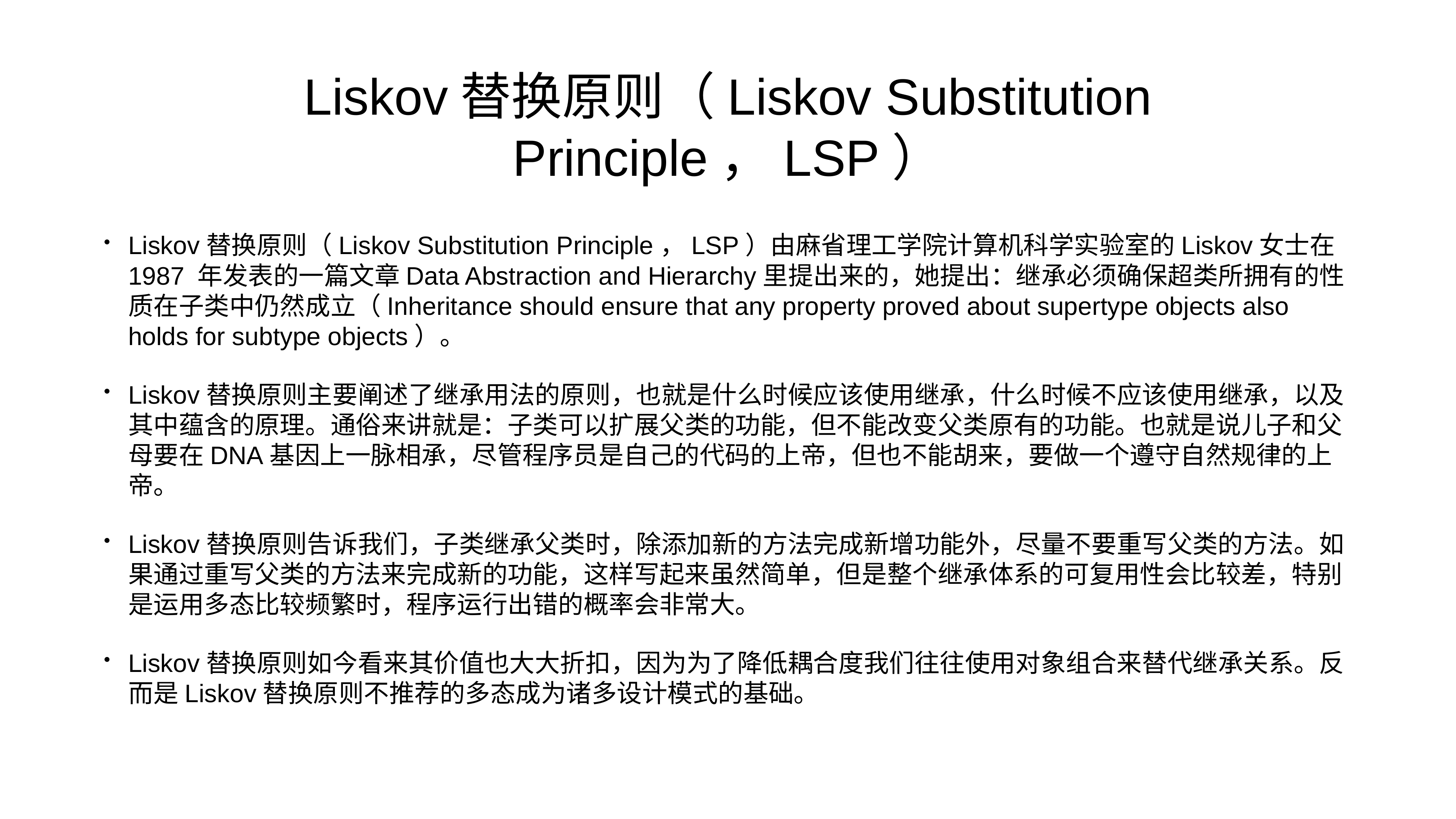

# Liskov替换原则（Liskov Substitution Principle，LSP）
Liskov替换原则（Liskov Substitution Principle，LSP）由麻省理工学院计算机科学实验室的Liskov女士在 1987 年发表的一篇文章Data Abstraction and Hierarchy里提出来的，她提出：继承必须确保超类所拥有的性质在子类中仍然成立（Inheritance should ensure that any property proved about supertype objects also holds for subtype objects）。
Liskov替换原则主要阐述了继承用法的原则，也就是什么时候应该使用继承，什么时候不应该使用继承，以及其中蕴含的原理。通俗来讲就是：子类可以扩展父类的功能，但不能改变父类原有的功能。也就是说儿子和父母要在DNA基因上一脉相承，尽管程序员是自己的代码的上帝，但也不能胡来，要做一个遵守自然规律的上帝。
Liskov替换原则告诉我们，子类继承父类时，除添加新的方法完成新增功能外，尽量不要重写父类的方法。如果通过重写父类的方法来完成新的功能，这样写起来虽然简单，但是整个继承体系的可复用性会比较差，特别是运用多态比较频繁时，程序运行出错的概率会非常大。
Liskov替换原则如今看来其价值也大大折扣，因为为了降低耦合度我们往往使用对象组合来替代继承关系。反而是Liskov替换原则不推荐的多态成为诸多设计模式的基础。